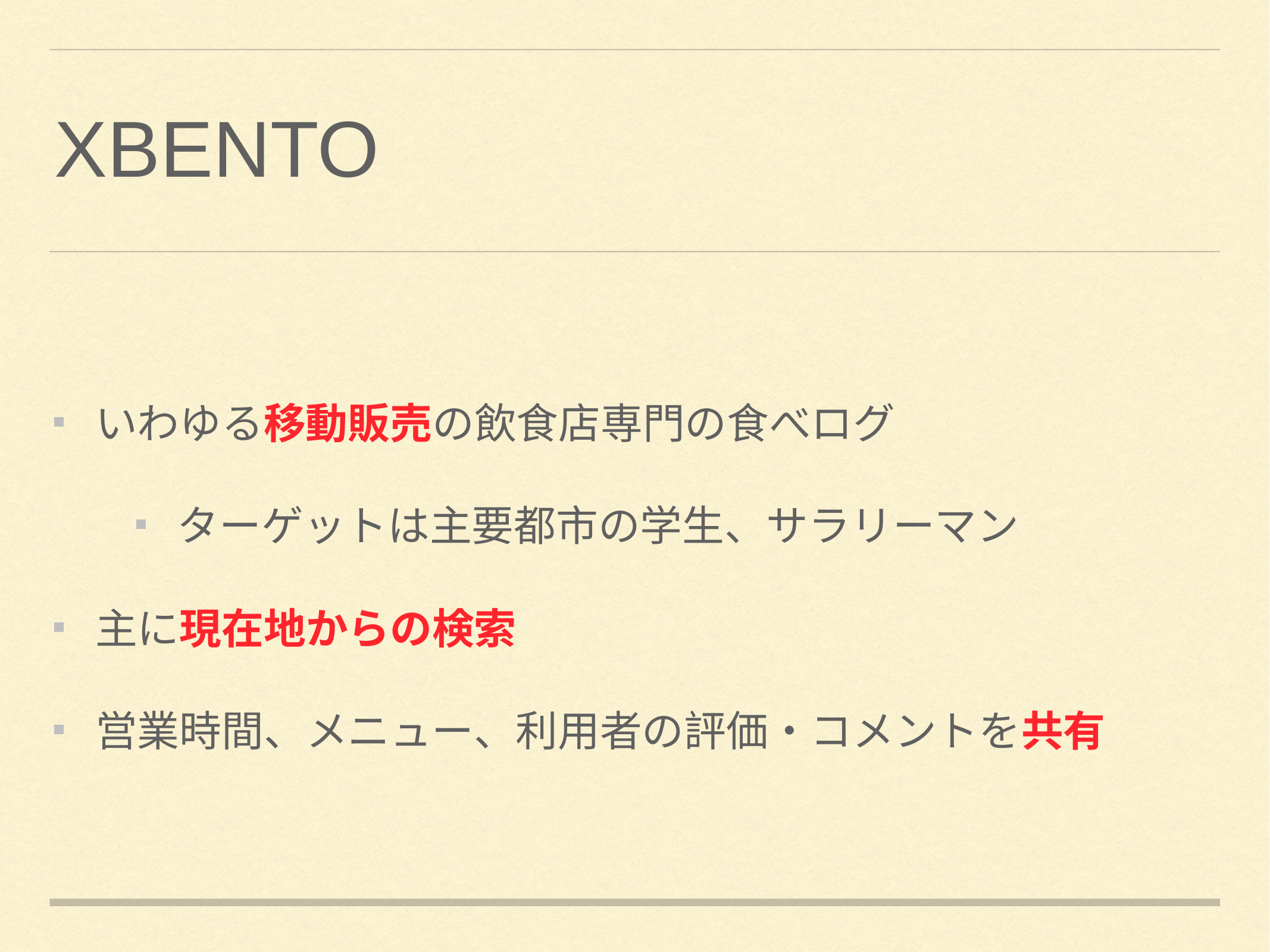

# XBento
いわゆる移動販売の飲食店専門の食べログ
ターゲットは主要都市の学生、サラリーマン
主に現在地からの検索
営業時間、メニュー、利用者の評価・コメントを共有